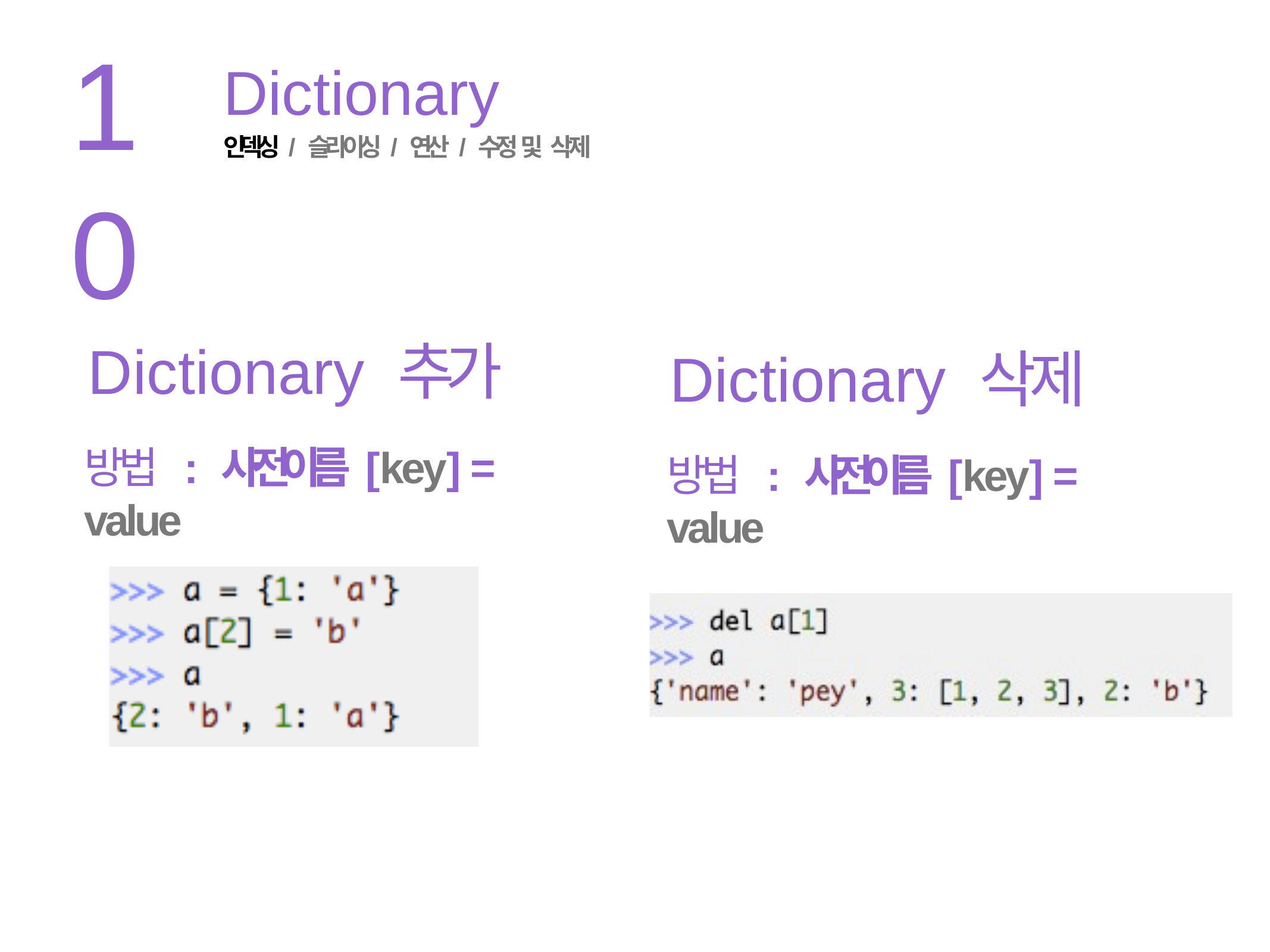

10
# Dictionary
인덱싱  / 슬라이싱  / 연산  / 수정  및 삭제
Dictionary 추가
방법	: 사전이름  [key] =  value
Dictionary 삭제
방법	: 사전이름  [key] =  value